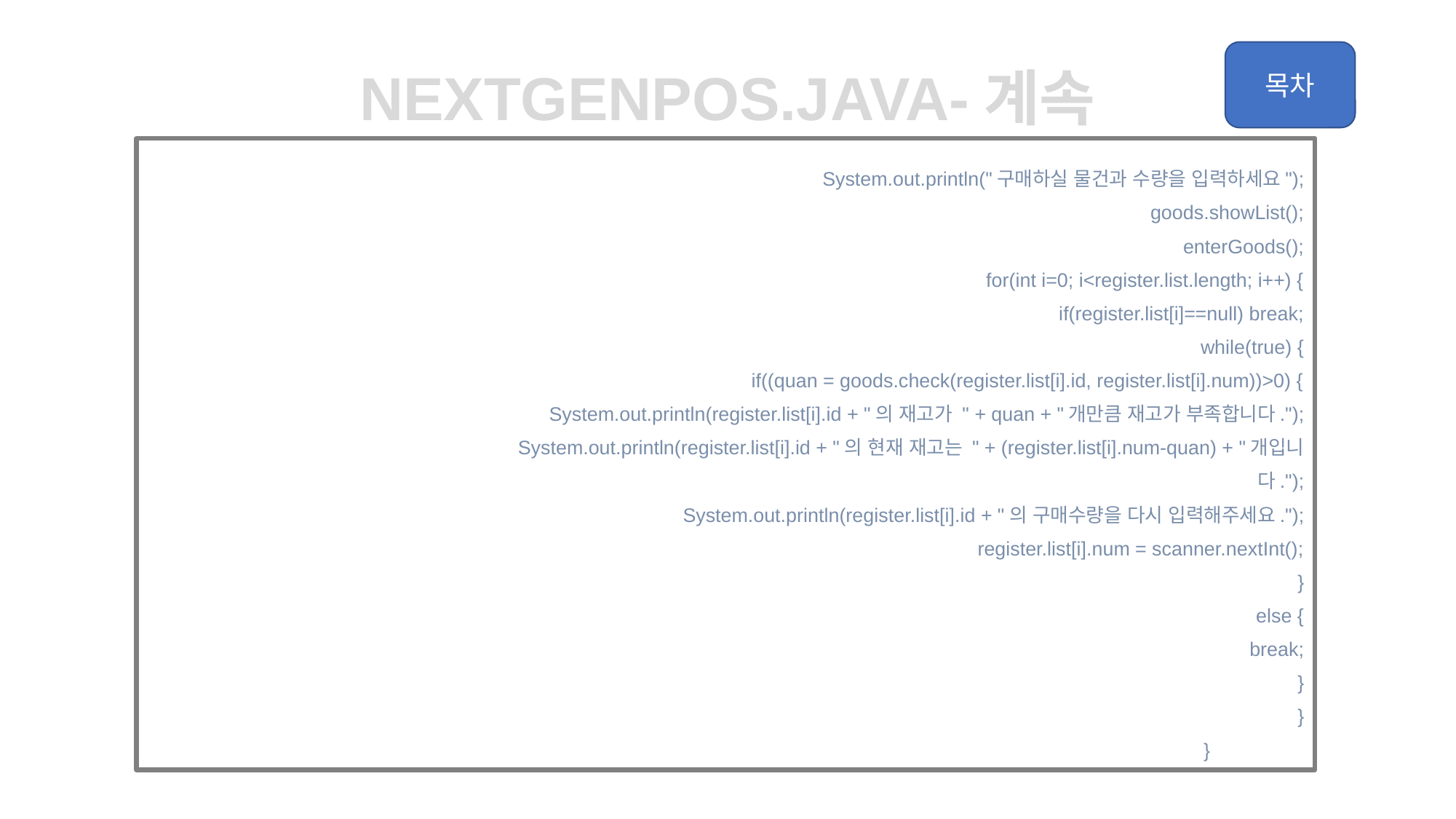

Nextgenpos.java-계속

		System.out.println("구매하실 물건과 수량을 입력하세요");
		goods.showList();
		enterGoods();
		for(int i=0; i<register.list.length; i++) {
			if(register.list[i]==null) break;
			while(true) {
				if((quan = goods.check(register.list[i].id, register.list[i].num))>0) {
					System.out.println(register.list[i].id + "의 재고가 " + quan + "개만큼 재고가 부족합니다.");
					System.out.println(register.list[i].id + "의 현재 재고는 " + (register.list[i].num-quan) + "개입니
								다.");
					System.out.println(register.list[i].id + "의 구매수량을 다시 입력해주세요.");
					register.list[i].num = scanner.nextInt();
				}
				else {
					break;
				}
			}
		}